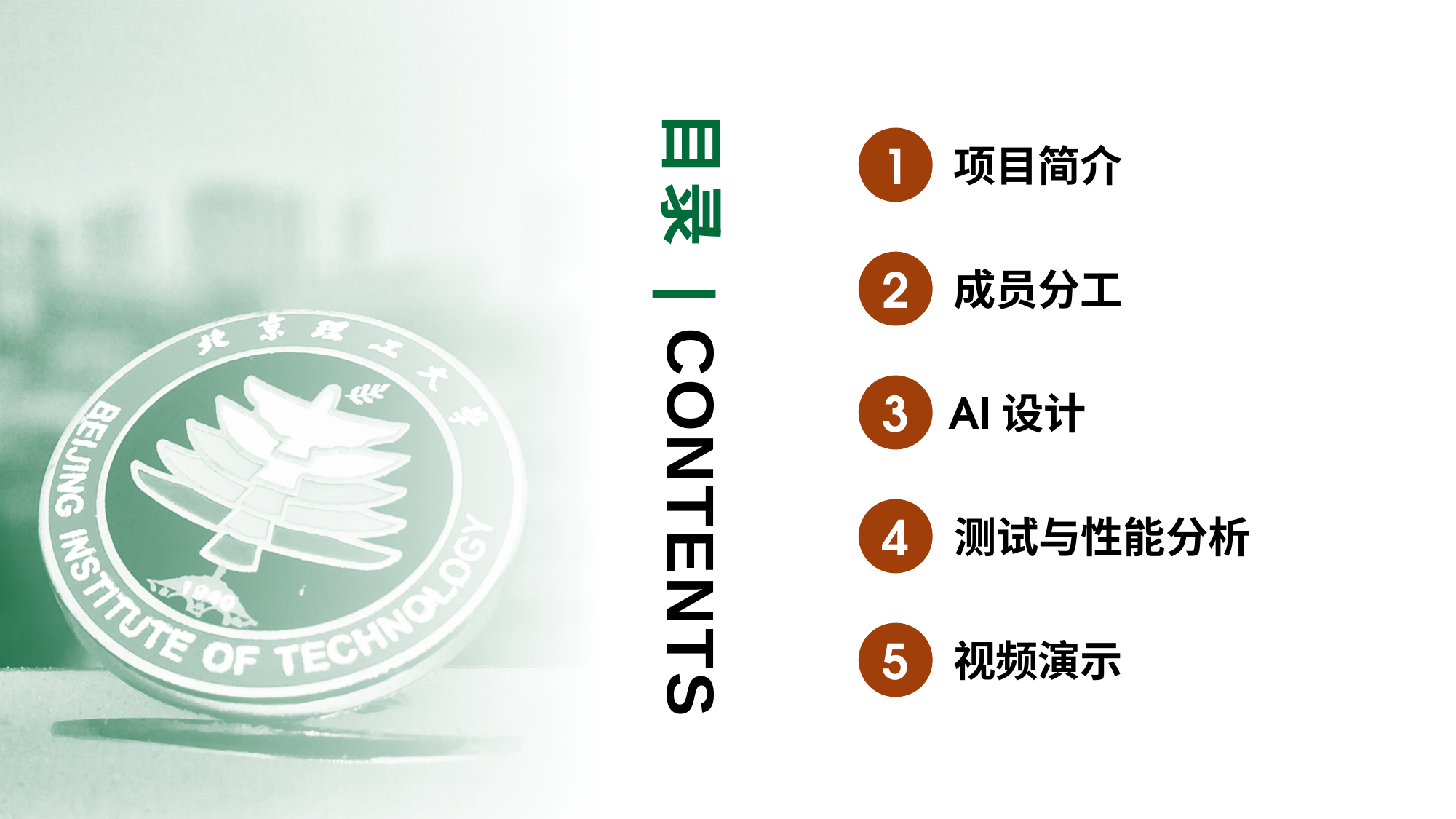

目录 | CONTENTS
1
项目简介
2
成员分工
3
AI设计
4
测试与性能分析
5
视频演示